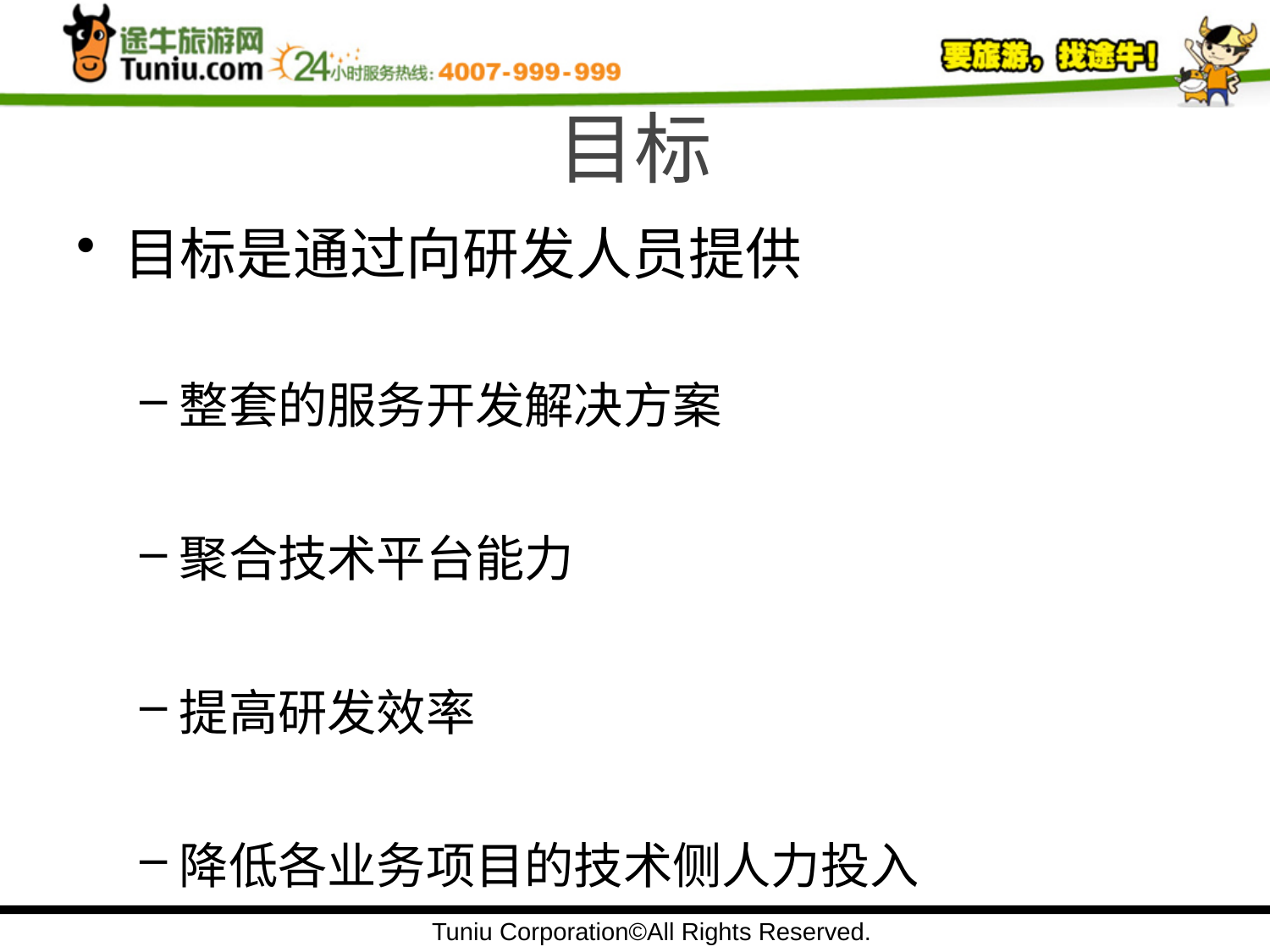

# 目标
目标是通过向研发人员提供

整套的服务开发解决方案

聚合技术平台能力

提高研发效率

降低各业务项目的技术侧人力投入